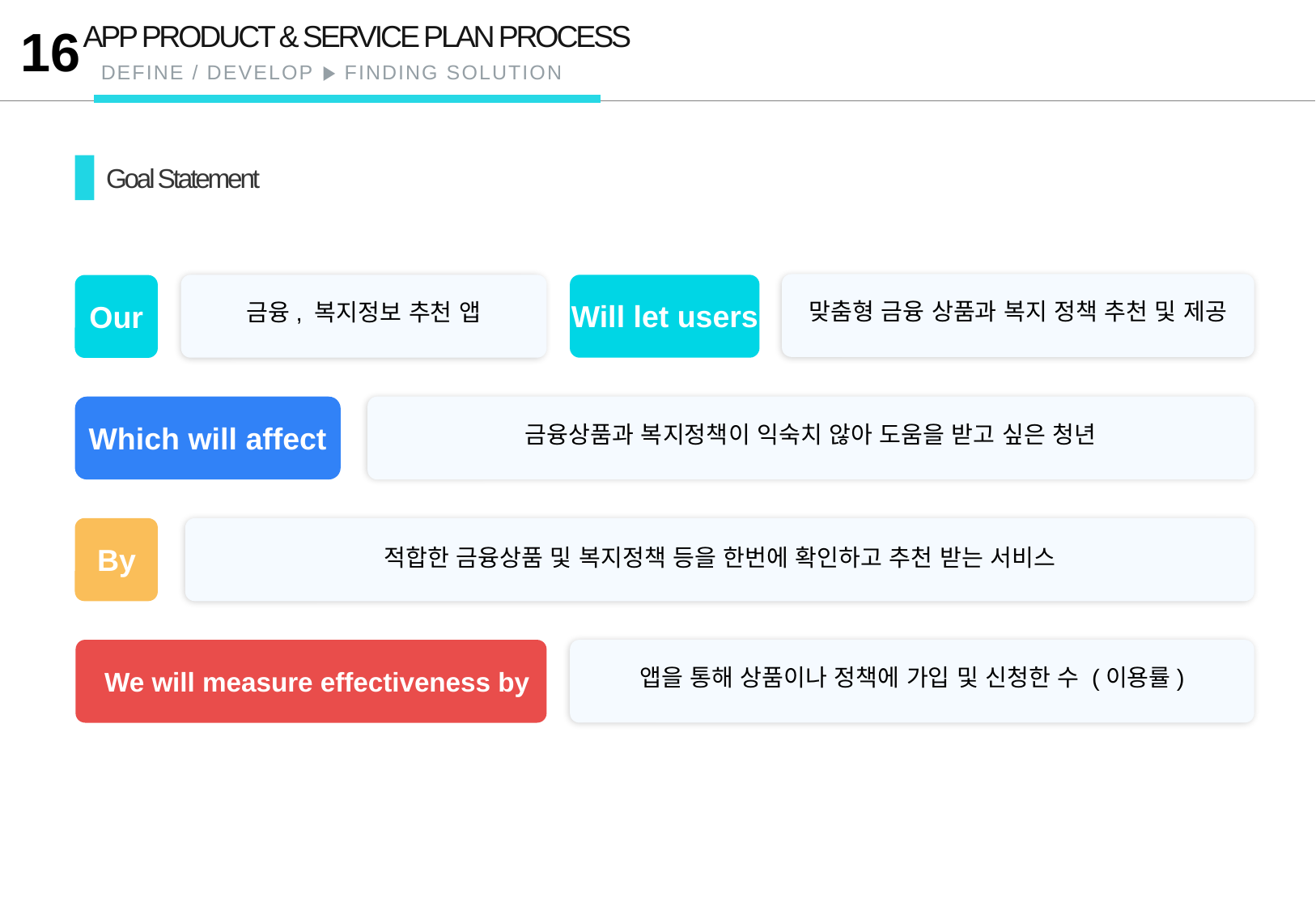

APP PRODUCT & SERVICE PLAN PROCESS
16
DEFINE / DEVELOP ▶ FINDING SOLUTION
Goal Statement

맞춤형 금융 상품과 복지 정책 추천 및 제공
Will let users
Our
금융, 복지정보 추천 앱

Which will affect
금융상품과 복지정책이 익숙치 않아 도움을 받고 싶은 청년

By
적합한 금융상품 및 복지정책 등을 한번에 확인하고 추천 받는 서비스

앱을 통해 상품이나 정책에 가입 및 신청한 수 (이용률)
We will measure effectiveness by